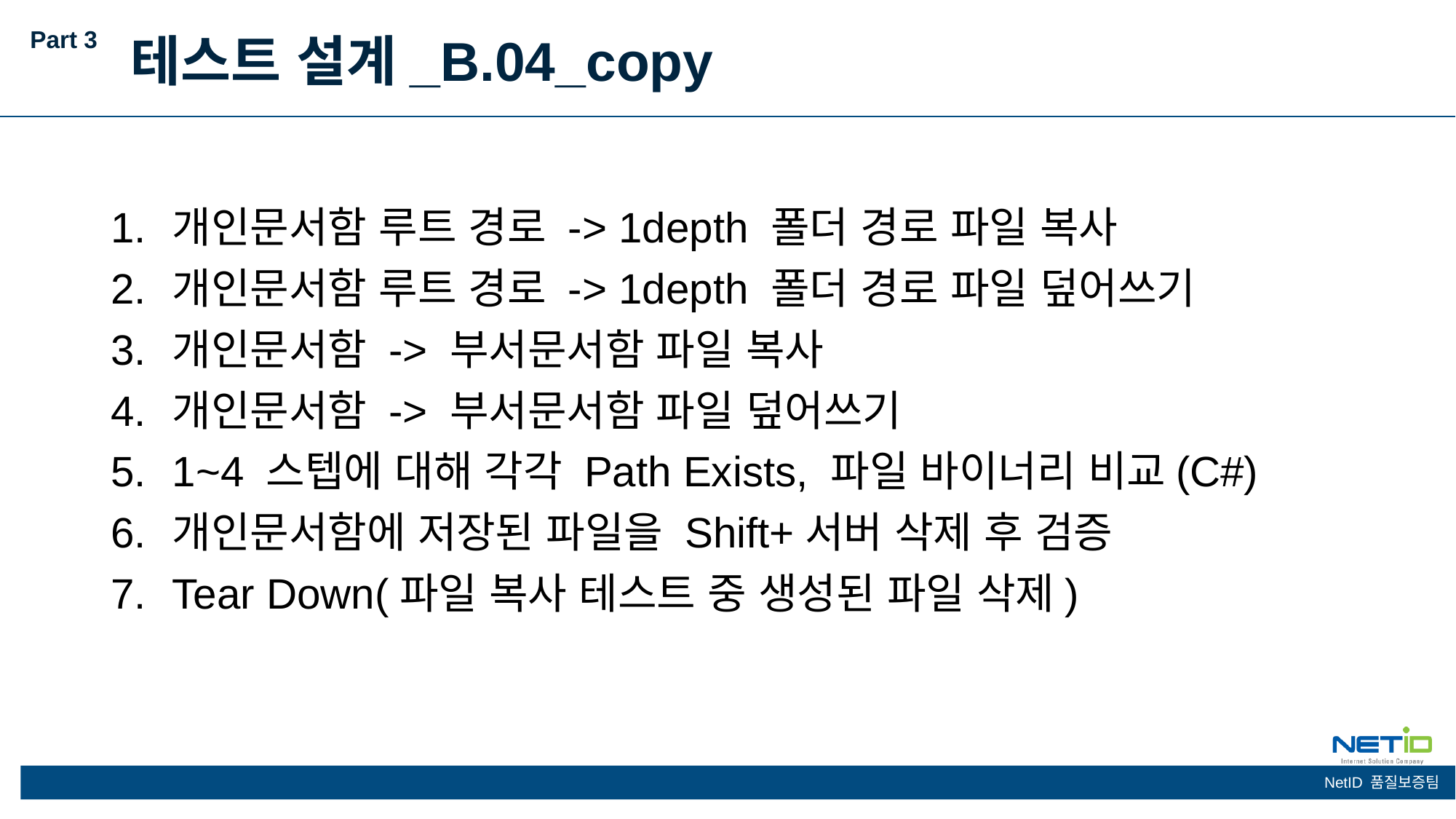

Part 3
테스트 설계_B.04_copy

개인문서함 루트 경로 -> 1depth 폴더 경로 파일 복사
개인문서함 루트 경로 -> 1depth 폴더 경로 파일 덮어쓰기
개인문서함 -> 부서문서함 파일 복사
개인문서함 -> 부서문서함 파일 덮어쓰기
1~4 스텝에 대해 각각 Path Exists, 파일 바이너리 비교(C#)
개인문서함에 저장된 파일을 Shift+서버 삭제 후 검증
Tear Down(파일 복사 테스트 중 생성된 파일 삭제)